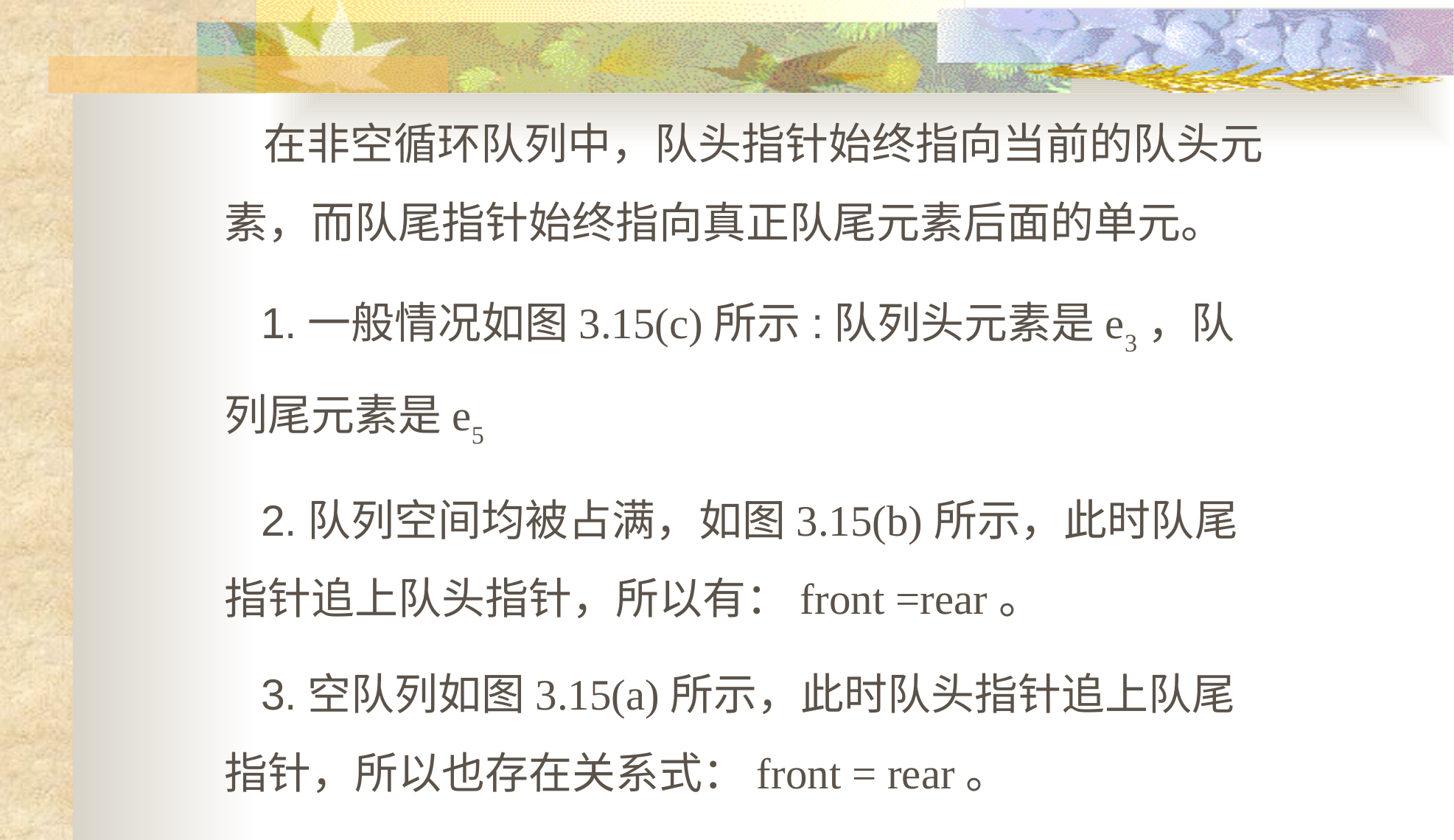

在非空循环队列中，队头指针始终指向当前的队头元素，而队尾指针始终指向真正队尾元素后面的单元。
   1.一般情况如图3.15(c)所示:队列头元素是e3，队列尾元素是e5
   2.队列空间均被占满，如图3.15(b)所示，此时队尾指针追上队头指针，所以有：front =rear。
   3.空队列如图3.15(a)所示，此时队头指针追上队尾指针，所以也存在关系式：front = rear。